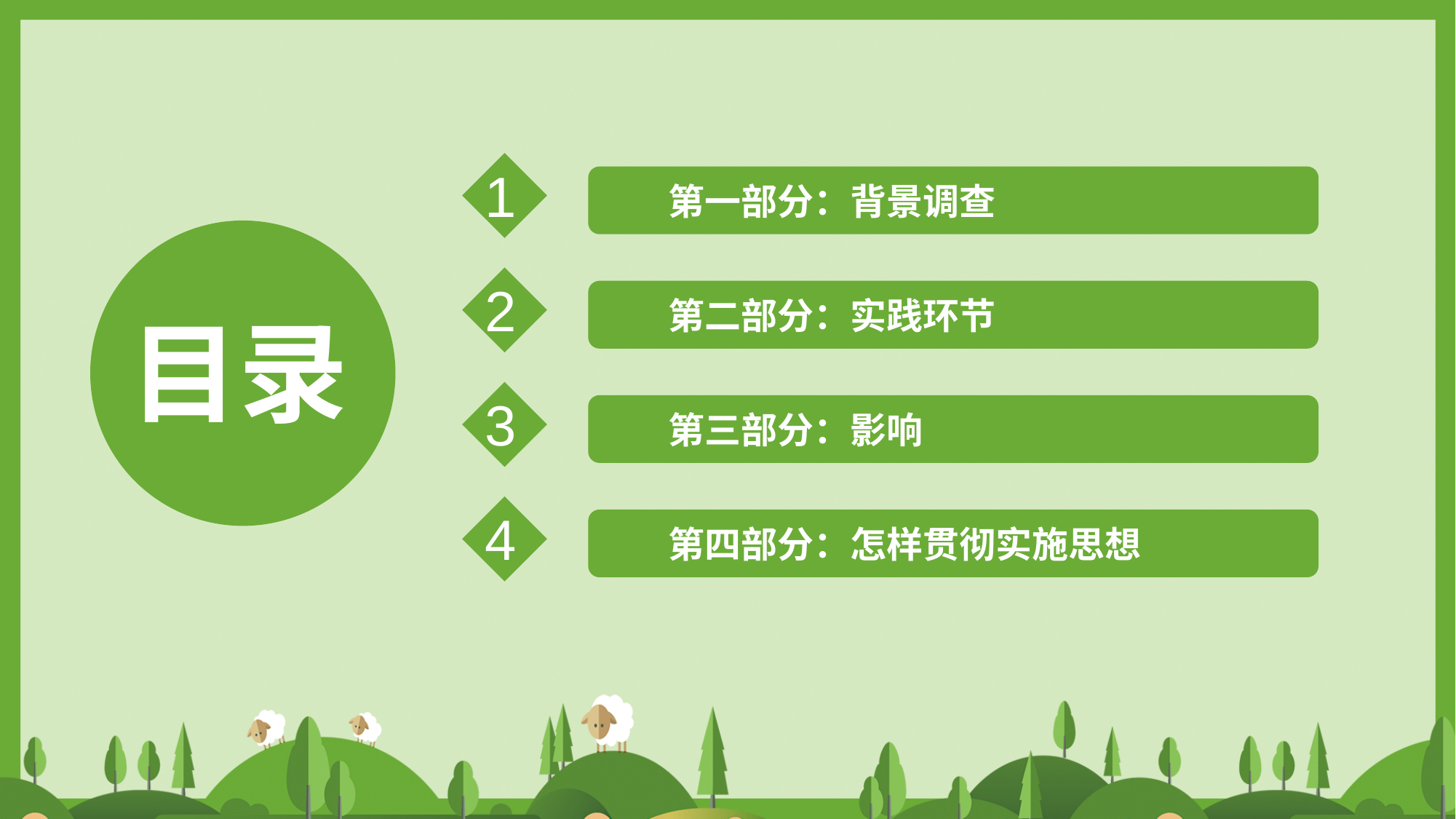

1
       第一部分：背景调查

2
       第二部分：实践环节
目录

3
       第三部分：影响

4
       第四部分：怎样贯彻实施思想